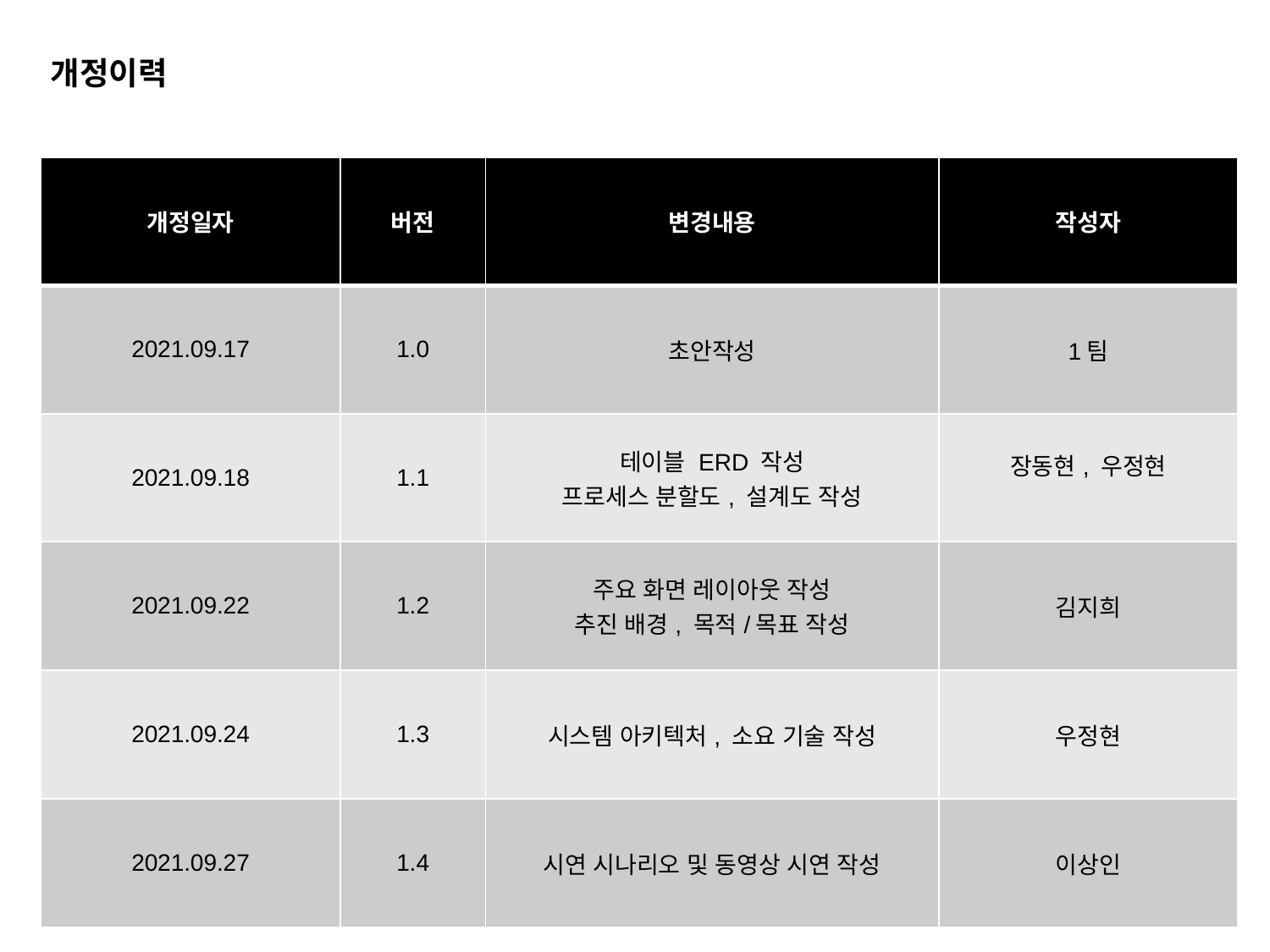

개정이력
| 개정일자 | 버전 | 변경내용 | 작성자 |
| --- | --- | --- | --- |
| 2021.09.17 | 1.0 | 초안작성 | 1팀 |
| 2021.09.18 | 1.1 | 테이블 ERD 작성 프로세스 분할도, 설계도 작성 | 장동현, 우정현 |
| 2021.09.22 | 1.2 | 주요 화면 레이아웃 작성 추진 배경, 목적/목표 작성 | 김지희 |
| 2021.09.24 | 1.3 | 시스템 아키텍처, 소요 기술 작성 | 우정현 |
| 2021.09.27 | 1.4 | 시연 시나리오 및 동영상 시연 작성 | 이상인 |